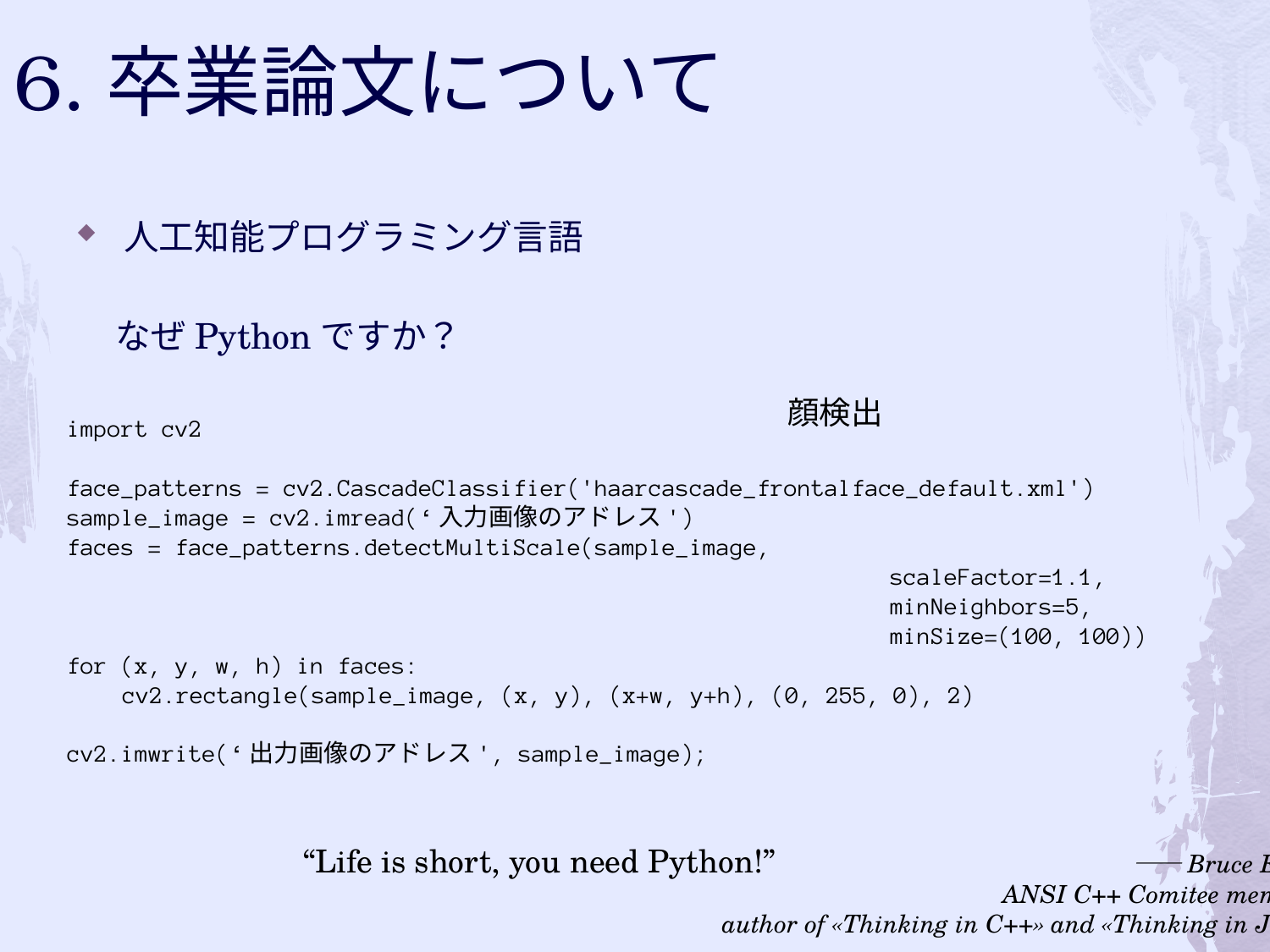

6.卒業論文について
人工知能プログラミング言語

    なぜPythonですか？

顔検出
import cv2

face_patterns = cv2.CascadeClassifier('haarcascade_frontalface_default.xml')
sample_image = cv2.imread(‘入力画像のアドレス')
faces = face_patterns.detectMultiScale(sample_image,
　　　　　　　　　　　　　　　　　　　　　　　　　　　　　　　　　scaleFactor=1.1,
　　　　　　　　　　　　　　　　　　　　　　　　　　　　　　　　　minNeighbors=5,
　　　　　　　　　　　　　　　　　　　　　　　　　　　　　　　　　minSize=(100, 100))
for (x, y, w, h) in faces:
　　cv2.rectangle(sample_image, (x, y), (x+w, y+h), (0, 255, 0), 2)

cv2.imwrite(‘出力画像のアドレス', sample_image);
“Life is short, you need Python!”　　　　　　　　　　　――Bruce Eckel
ANSI C++ Comitee member,
author of «Thinking in C++» and «Thinking in Java»